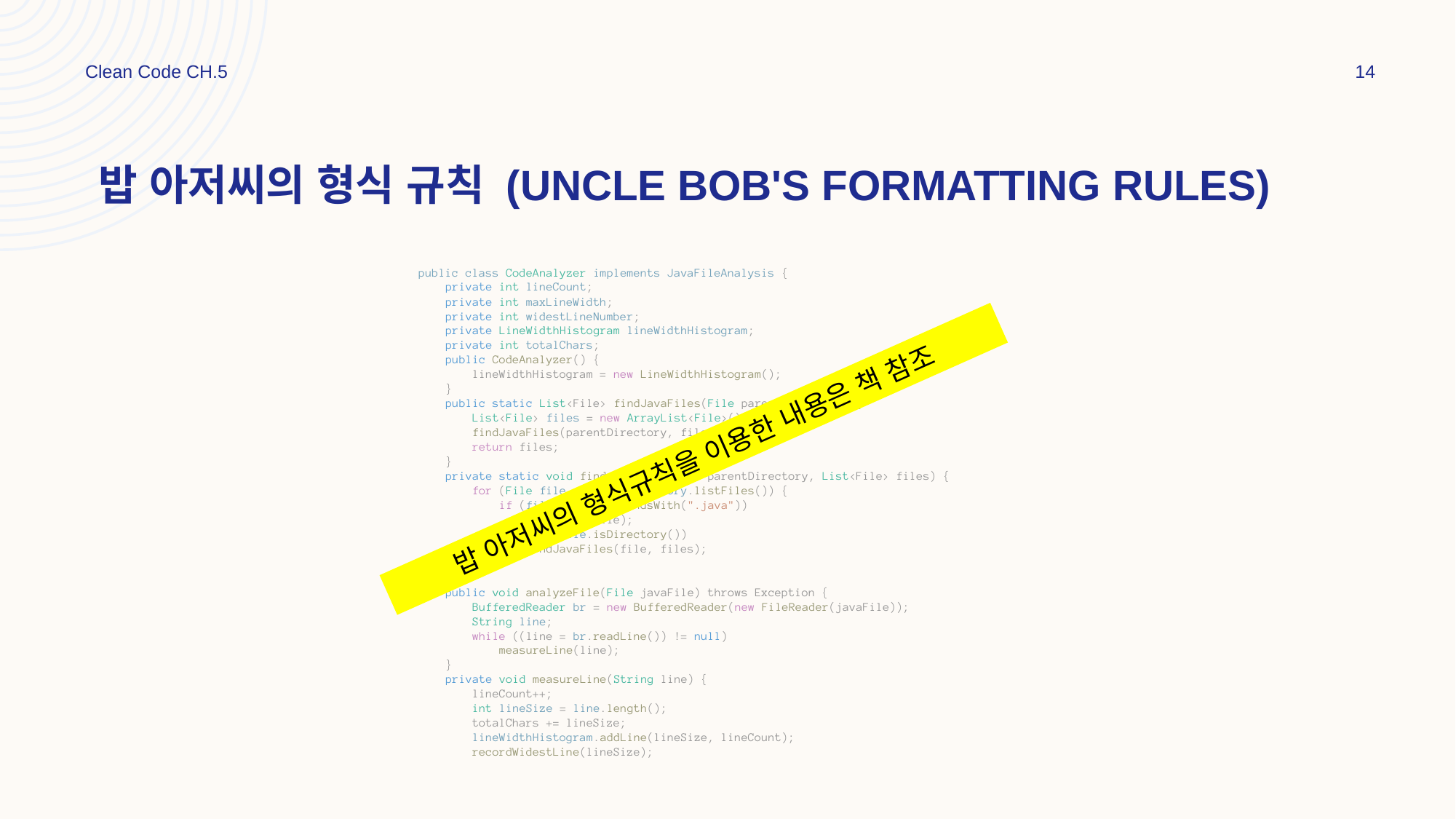

Clean Code CH.5
14
밥 아저씨의 형식 규칙 (Uncle Bob's Formatting Rules)
public class CodeAnalyzer implements JavaFileAnalysis {
    private int lineCount;
    private int maxLineWidth;
    private int widestLineNumber;
    private LineWidthHistogram lineWidthHistogram;
    private int totalChars;
    public CodeAnalyzer() {
        lineWidthHistogram = new LineWidthHistogram();
    }
    public static List<File> findJavaFiles(File parentDirectory) {
        List<File> files = new ArrayList<File>();
        findJavaFiles(parentDirectory, files);
        return files;
    }
    private static void findJavaFiles(File parentDirectory, List<File> files) {
        for (File file : parentDirectory.listFiles()) {
            if (file.getName().endsWith(".java"))
                files.add(file);
            else if (file.isDirectory())
                findJavaFiles(file, files);
        }
    }
    public void analyzeFile(File javaFile) throws Exception {
        BufferedReader br = new BufferedReader(new FileReader(javaFile));
        String line;
        while ((line = br.readLine()) != null)
            measureLine(line);
    }
    private void measureLine(String line) {
        lineCount++;
        int lineSize = line.length();
        totalChars += lineSize;
        lineWidthHistogram.addLine(lineSize, lineCount);
        recordWidestLine(lineSize);

밥 아저씨의 형식규칙을 이용한 내용은 책 참조